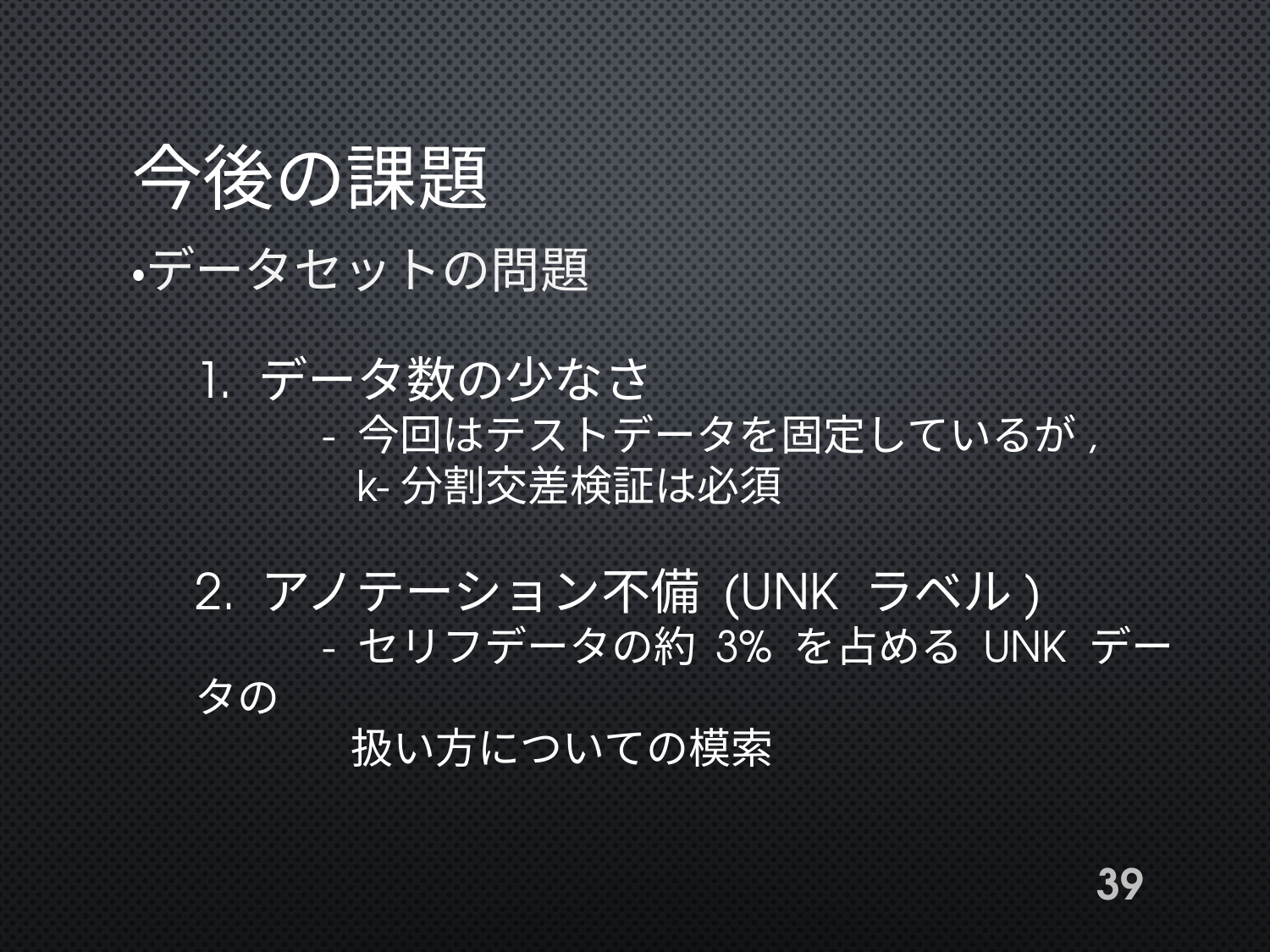

# 今後の課題
・データセットの問題

1. データ数の少なさ
	- 今回はテストデータを固定しているが,
	   k-分割交差検証は必須

2. アノテーション不備 (UNK ラベル)
	- セリフデータの約 3% を占める UNK データの
	  扱い方についての模索

39